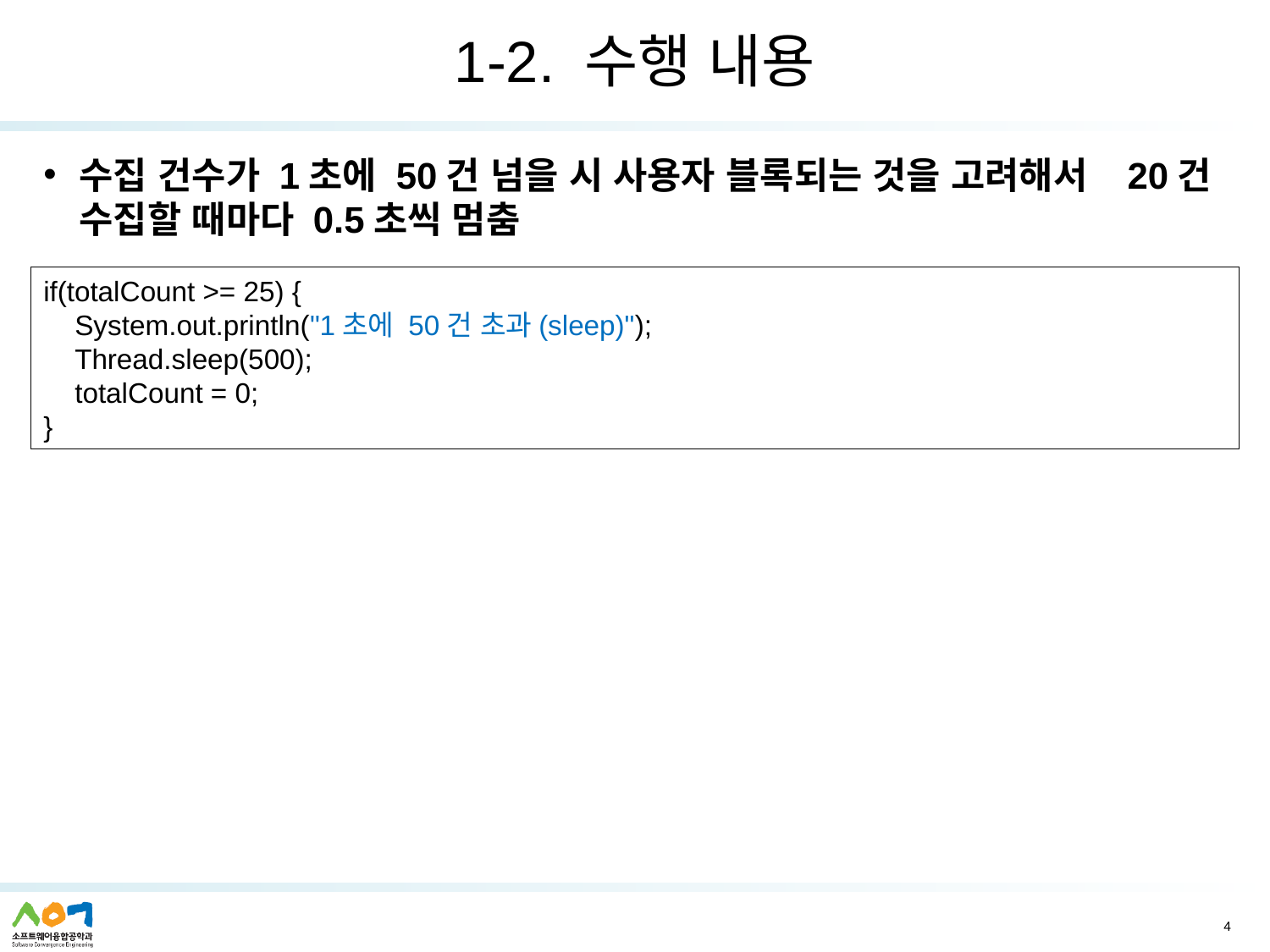

# 1-2. 수행 내용
수집 건수가 1초에 50건 넘을 시 사용자 블록되는 것을 고려해서   20건 수집할 때마다 0.5초씩 멈춤
if(totalCount >= 25) {
    System.out.println("1초에 50건 초과(sleep)");
    Thread.sleep(500);
    totalCount = 0;
}